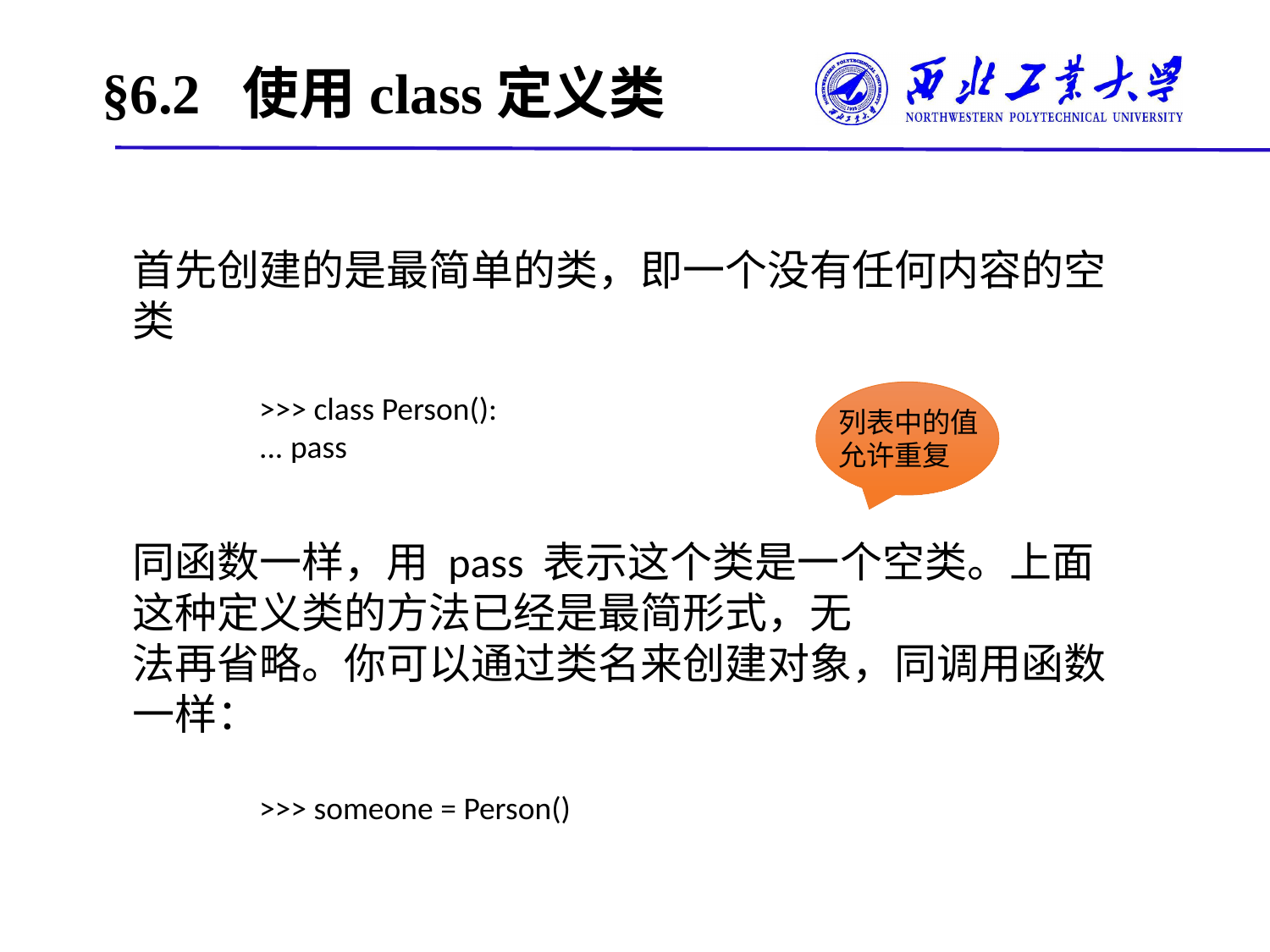

# §6.2  使用class定义类

首先创建的是最简单的类，即一个没有任何内容的空类
	>>> class Person():
	... pass

列表中的值允许重复
同函数一样，用 pass 表示这个类是一个空类。上面这种定义类的方法已经是最简形式，无
法再省略。你可以通过类名来创建对象，同调用函数一样：
	>>> someone = Person()